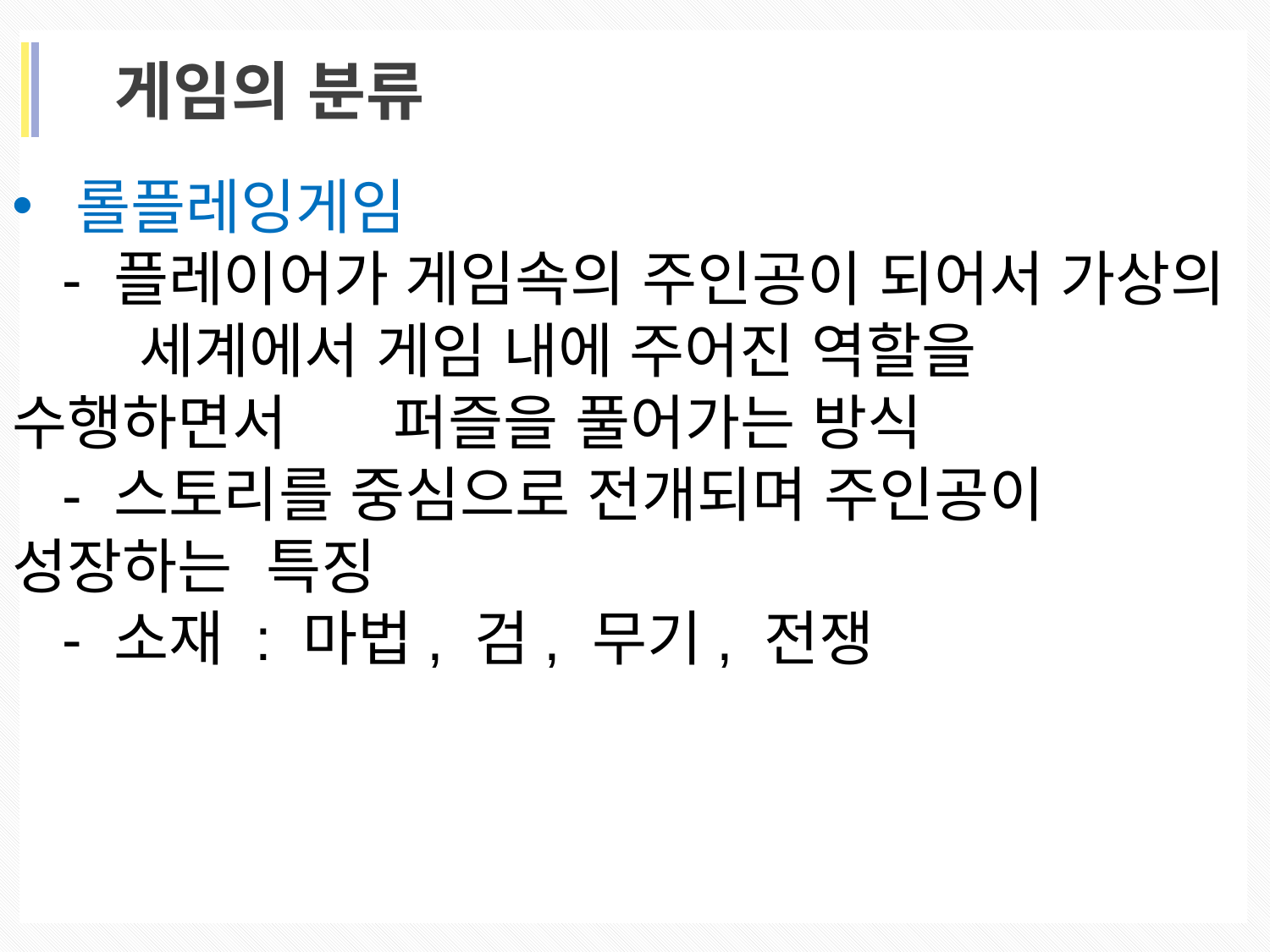

게임의 분류
롤플레잉게임
   - 플레이어가 게임속의 주인공이 되어서 가상의 	세계에서 게임 내에 주어진 역할을 수행하면서 	퍼즐을 풀어가는 방식
   - 스토리를 중심으로 전개되며 주인공이 성장하는 	특징
   - 소재 : 마법, 검, 무기, 전쟁